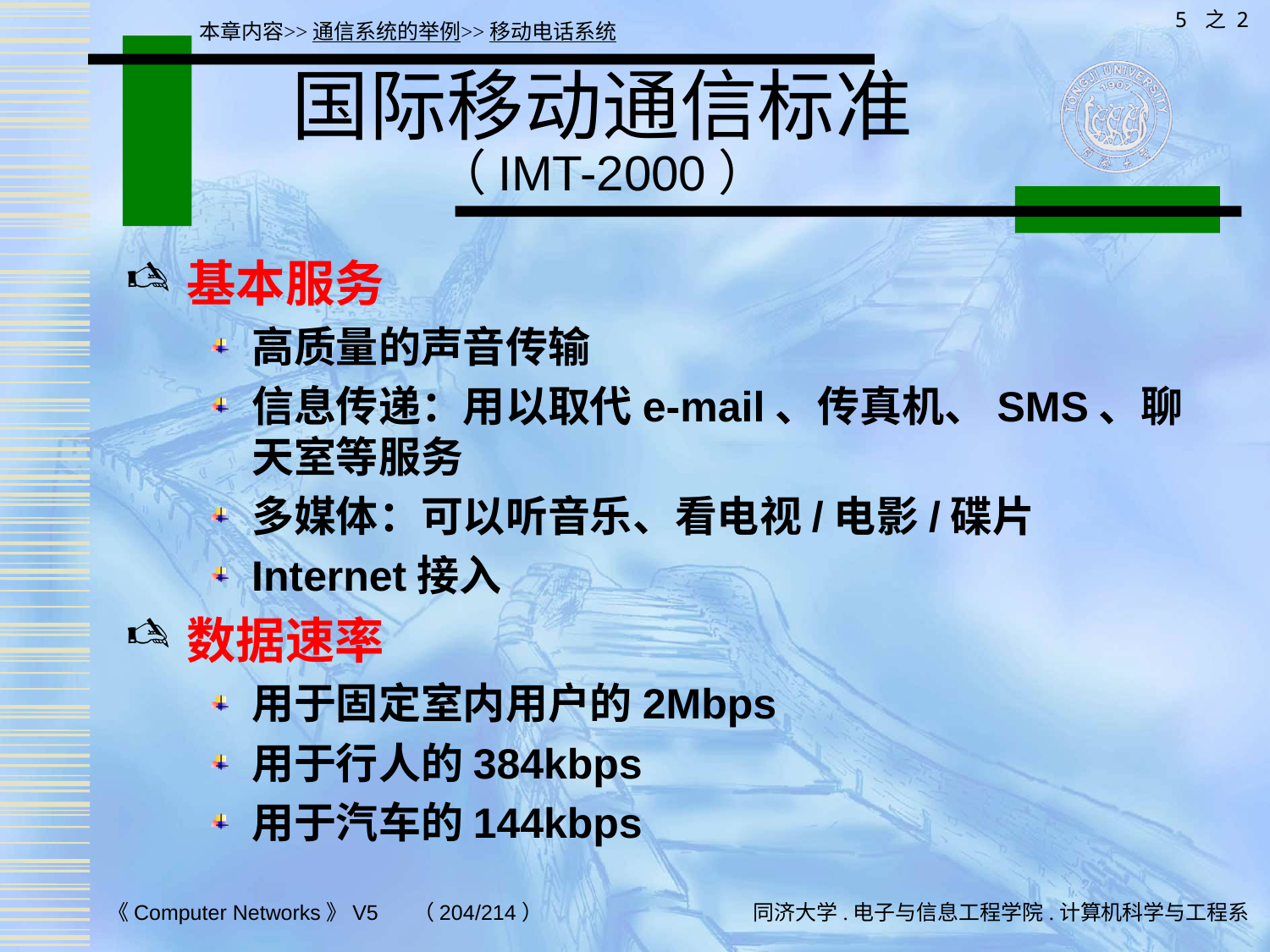

5 之 2
本章内容>>通信系统的举例>>移动电话系统
# 国际移动通信标准 （IMT-2000）
基本服务
高质量的声音传输
信息传递：用以取代e-mail、传真机、SMS、聊天室等服务
多媒体：可以听音乐、看电视/电影/碟片
Internet接入
数据速率
用于固定室内用户的2Mbps
用于行人的384kbps
用于汽车的144kbps